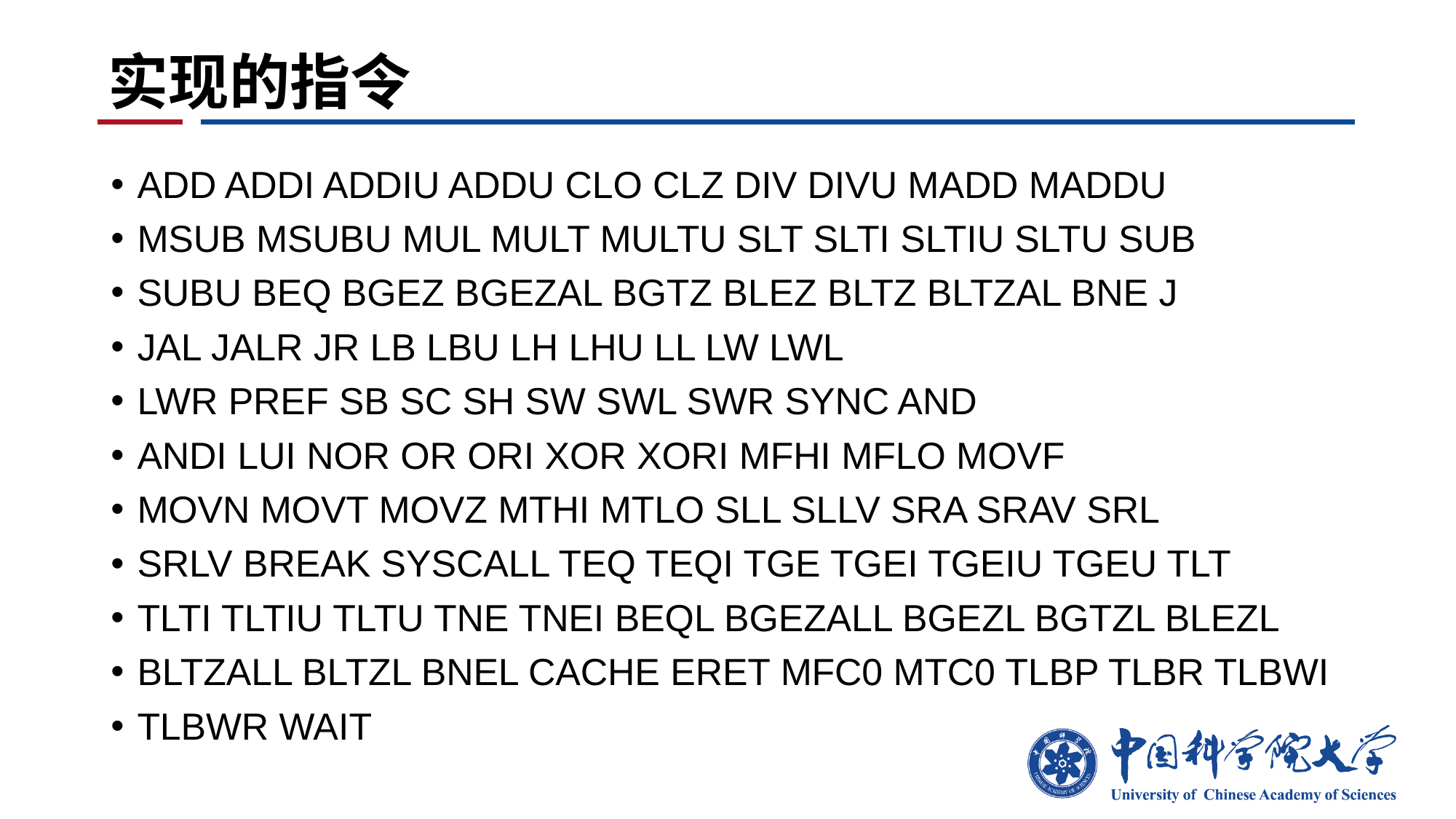

# 实现的指令
ADD ADDI ADDIU ADDU CLO CLZ DIV DIVU MADD MADDU
MSUB MSUBU MUL MULT MULTU SLT SLTI SLTIU SLTU SUB
SUBU BEQ BGEZ BGEZAL BGTZ BLEZ BLTZ BLTZAL BNE J
JAL JALR JR LB LBU LH LHU LL LW LWL
LWR PREF SB SC SH SW SWL SWR SYNC AND
ANDI LUI NOR OR ORI XOR XORI MFHI MFLO MOVF
MOVN MOVT MOVZ MTHI MTLO SLL SLLV SRA SRAV SRL
SRLV BREAK SYSCALL TEQ TEQI TGE TGEI TGEIU TGEU TLT
TLTI TLTIU TLTU TNE TNEI BEQL BGEZALL BGEZL BGTZL BLEZL
BLTZALL BLTZL BNEL CACHE ERET MFC0 MTC0 TLBP TLBR TLBWI
TLBWR WAIT